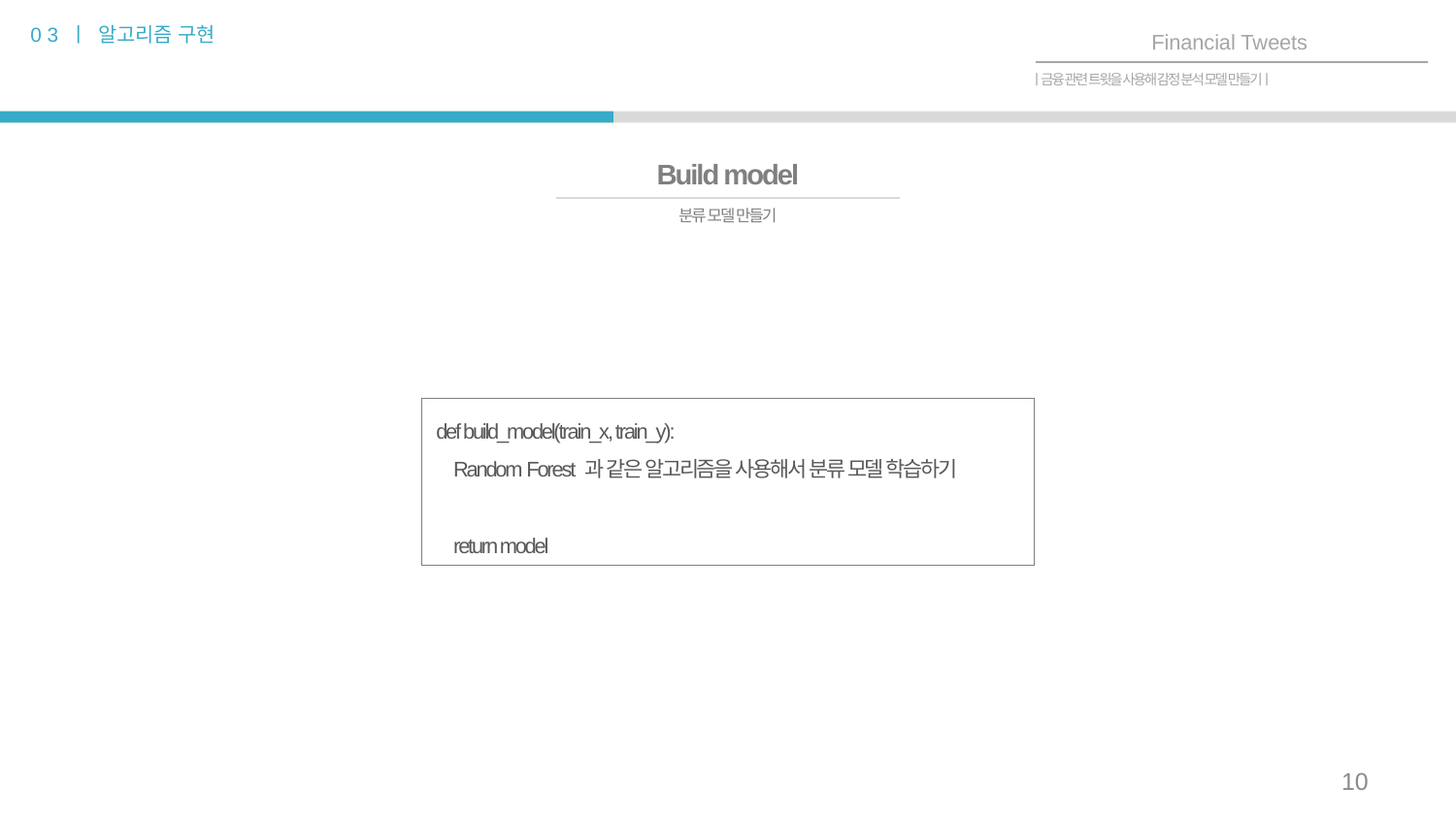

0 3 ㅣ  알고리즘 구현
Financial Tweets
ㅣ금융 관련 트윗을 사용해 감정 분석 모델 만들기ㅣ

Build model
분류 모델 만들기
def build_model(train_x, train_y):
    Random Forest 과 같은 알고리즘을 사용해서 분류 모델 학습하기

    return model
10